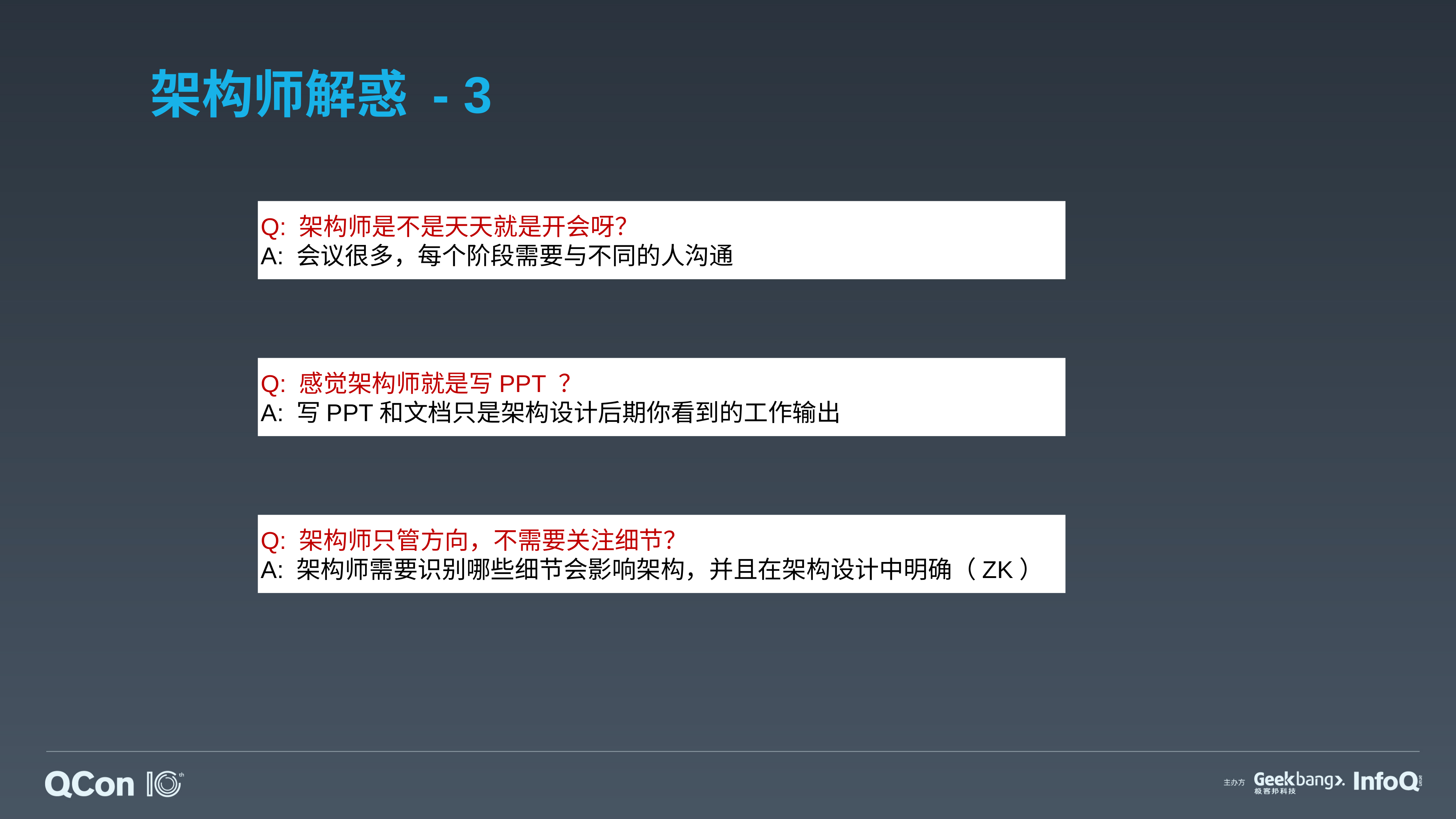

# 架构师解惑 - 3
Q: 架构师是不是天天就是开会呀？
A: 会议很多，每个阶段需要与不同的人沟通
Q: 感觉架构师就是写PPT ？
A: 写PPT和文档只是架构设计后期你看到的工作输出
Q: 架构师只管方向，不需要关注细节？
A: 架构师需要识别哪些细节会影响架构，并且在架构设计中明确（ZK）